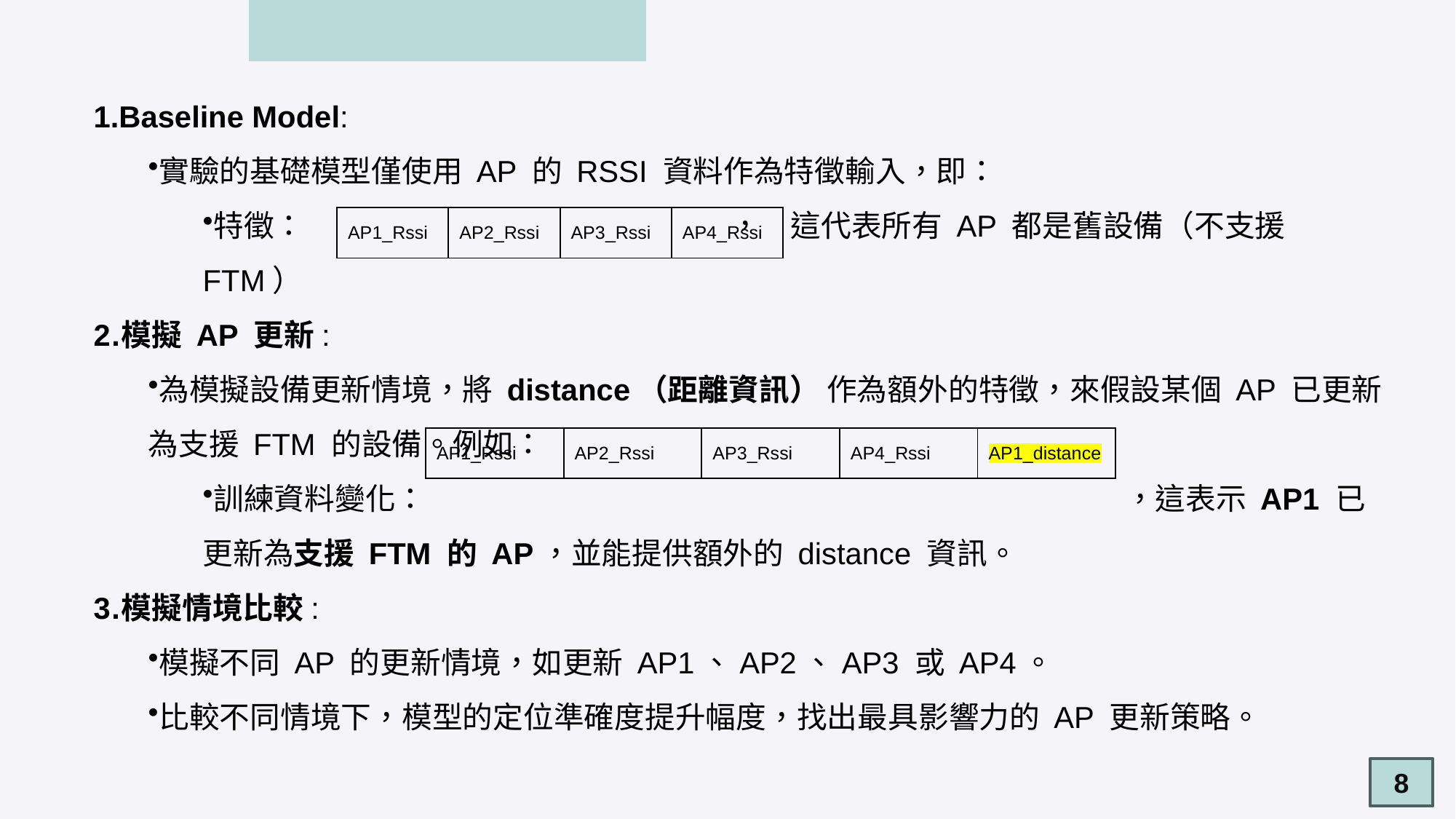

Baseline Model:
實驗的基礎模型僅使用 AP 的 RSSI 資料作為特徵輸入，即：
特徵：　　　　　　　　　　　　　　，　這代表所有 AP 都是舊設備（不支援 FTM）
模擬 AP 更新:
為模擬設備更新情境，將 distance（距離資訊） 作為額外的特徵，來假設某個 AP 已更新為支援 FTM 的設備。例如：
訓練資料變化：　　　　　　　　　　　　　　　　　　　　　　　，這表示 AP1 已更新為支援 FTM 的 AP，並能提供額外的 distance 資訊。
模擬情境比較:
模擬不同 AP 的更新情境，如更新 AP1、AP2、AP3 或 AP4。
比較不同情境下，模型的定位準確度提升幅度，找出最具影響力的 AP 更新策略。

| AP1\_Rssi | AP2\_Rssi | AP3\_Rssi | AP4\_Rssi |
| --- | --- | --- | --- |
| AP1\_Rssi | AP2\_Rssi | AP3\_Rssi | AP4\_Rssi | AP1\_distance |
| --- | --- | --- | --- | --- |
8